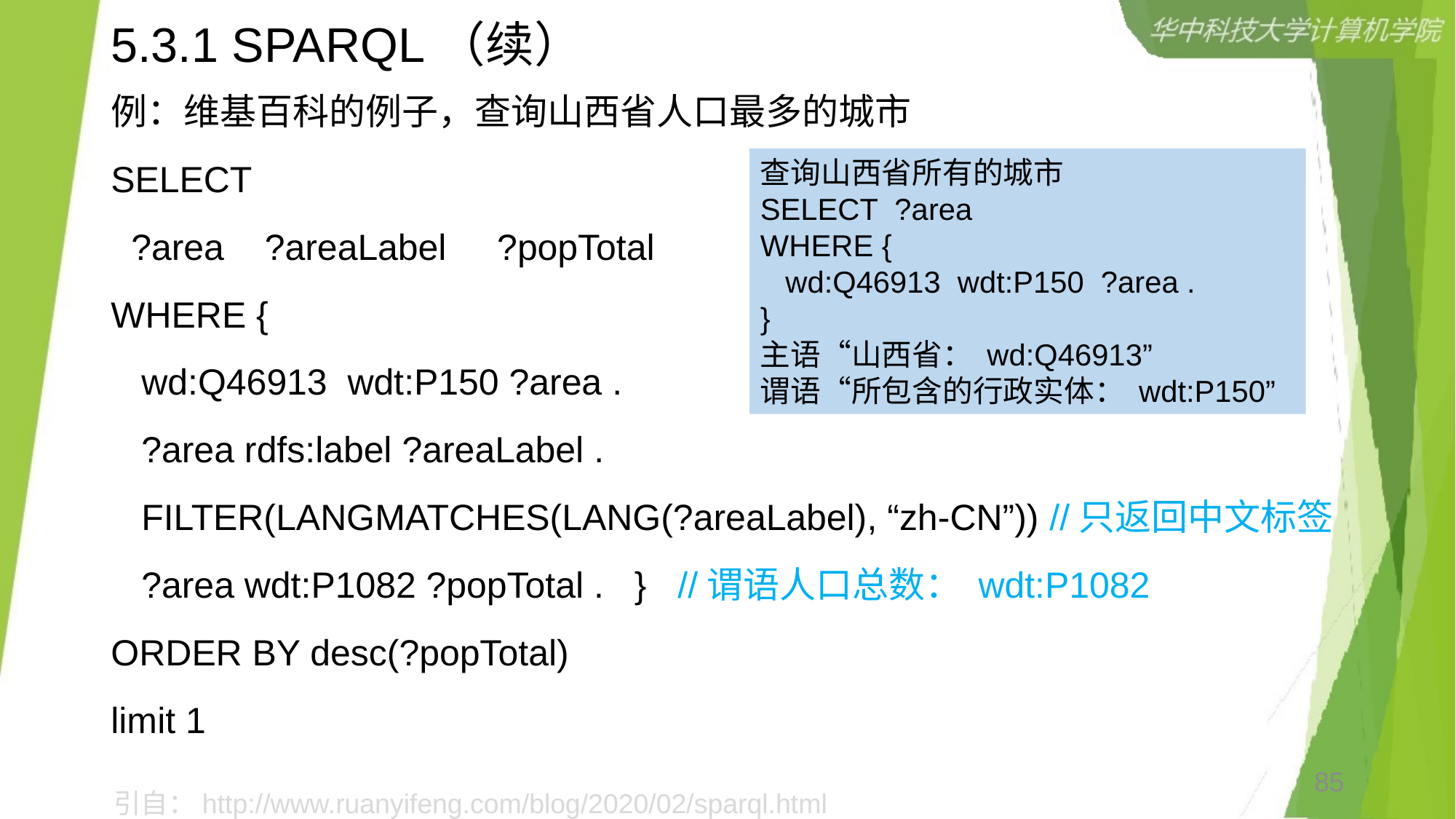

# 5.3.1 SPARQL（续）
例：维基百科的例子，查询山西省人口最多的城市
SELECT
  ?area    ?areaLabel     ?popTotal
WHERE {
   wd:Q46913  wdt:P150 ?area .
   ?area rdfs:label ?areaLabel .
   FILTER(LANGMATCHES(LANG(?areaLabel), “zh-CN”)) //只返回中文标签
   ?area wdt:P1082 ?popTotal .   }   //谓语人口总数： wdt:P1082
ORDER BY desc(?popTotal)
limit 1
查询山西省所有的城市
SELECT  ?area
WHERE {
   wd:Q46913  wdt:P150  ?area .
}
主语“山西省： wd:Q46913”
谓语“所包含的行政实体： wdt:P150”
85
引自：http://www.ruanyifeng.com/blog/2020/02/sparql.html